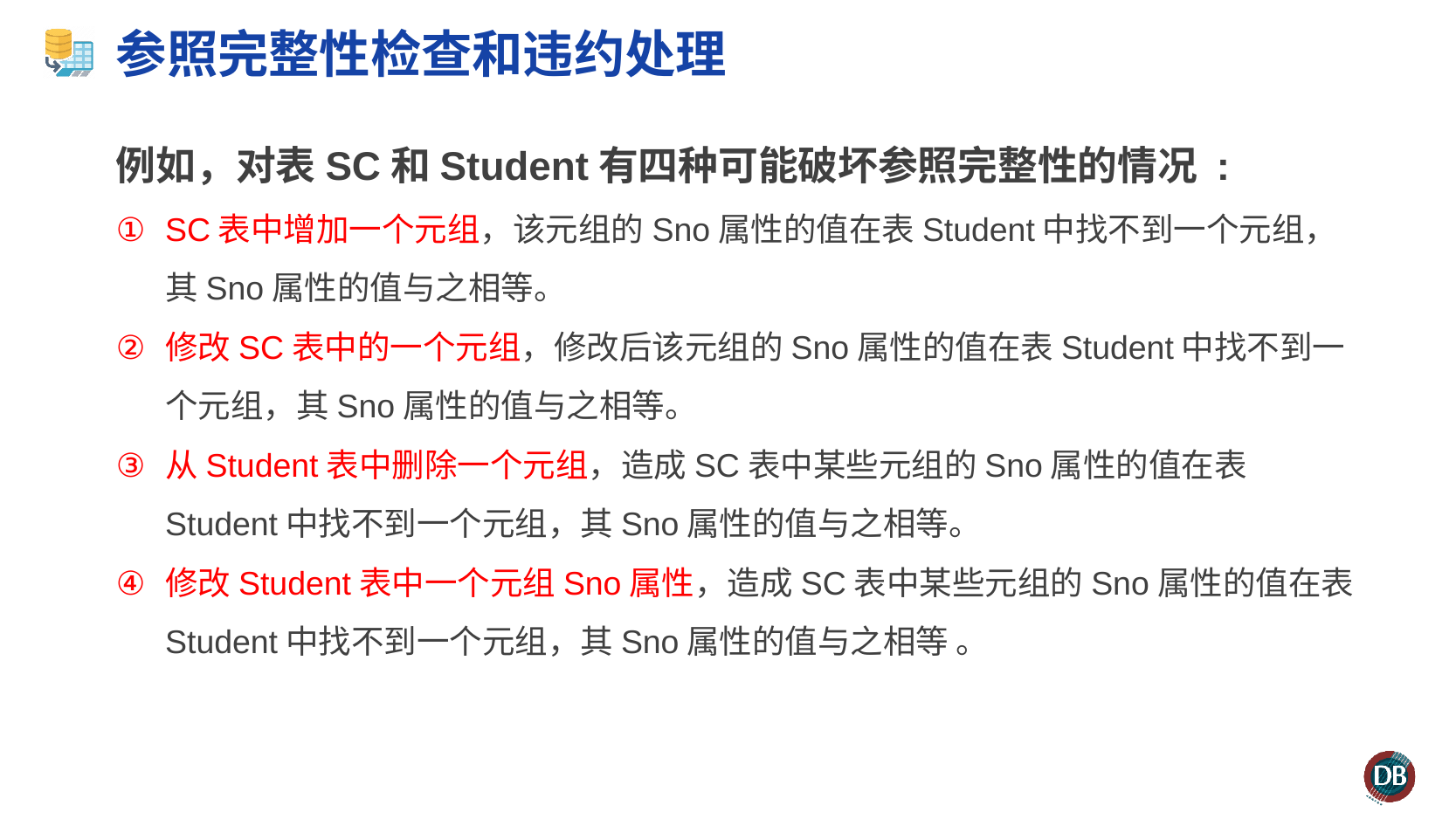

# 参照完整性检查和违约处理
例如，对表SC和Student有四种可能破坏参照完整性的情况 :
SC表中增加一个元组，该元组的Sno属性的值在表Student中找不到一个元组，其Sno属性的值与之相等。
修改SC表中的一个元组，修改后该元组的Sno属性的值在表Student中找不到一个元组，其Sno属性的值与之相等。
从Student表中删除一个元组，造成SC表中某些元组的Sno属性的值在表Student中找不到一个元组，其Sno属性的值与之相等。
修改Student表中一个元组Sno属性，造成SC表中某些元组的Sno属性的值在表Student中找不到一个元组，其Sno属性的值与之相等 。